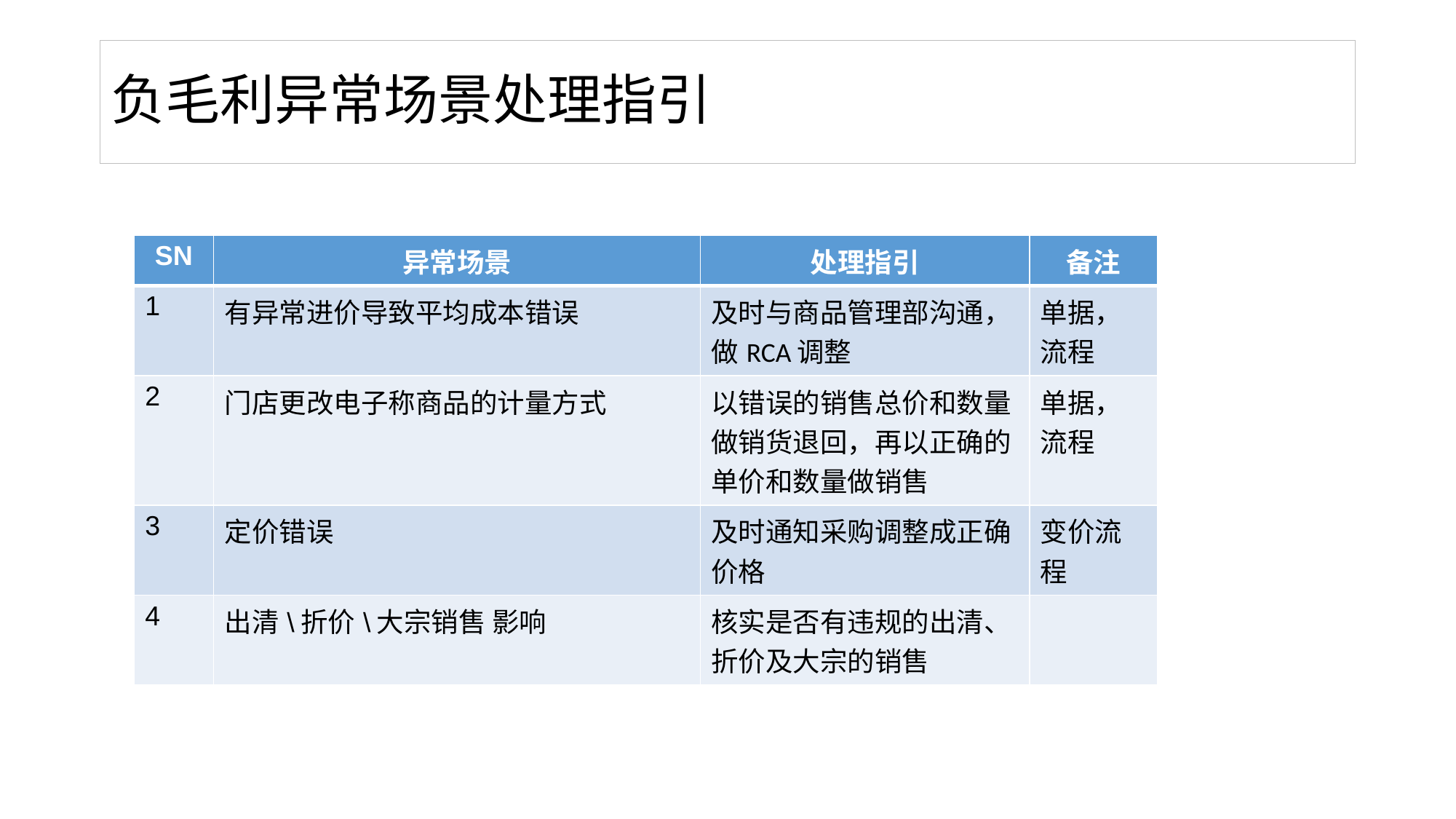

# 负毛利异常场景处理指引

| SN | 异常场景 | 处理指引 | 备注 |
| --- | --- | --- | --- |
| 1 | 有异常进价导致平均成本错误 | 及时与商品管理部沟通，做RCA调整 | 单据，流程 |
| 2 | 门店更改电子称商品的计量方式 | 以错误的销售总价和数量做销货退回，再以正确的单价和数量做销售 | 单据，流程 |
| 3 | 定价错误 | 及时通知采购调整成正确价格 | 变价流程 |
| 4 | 出清\折价\大宗销售 影响 | 核实是否有违规的出清、折价及大宗的销售 |  |